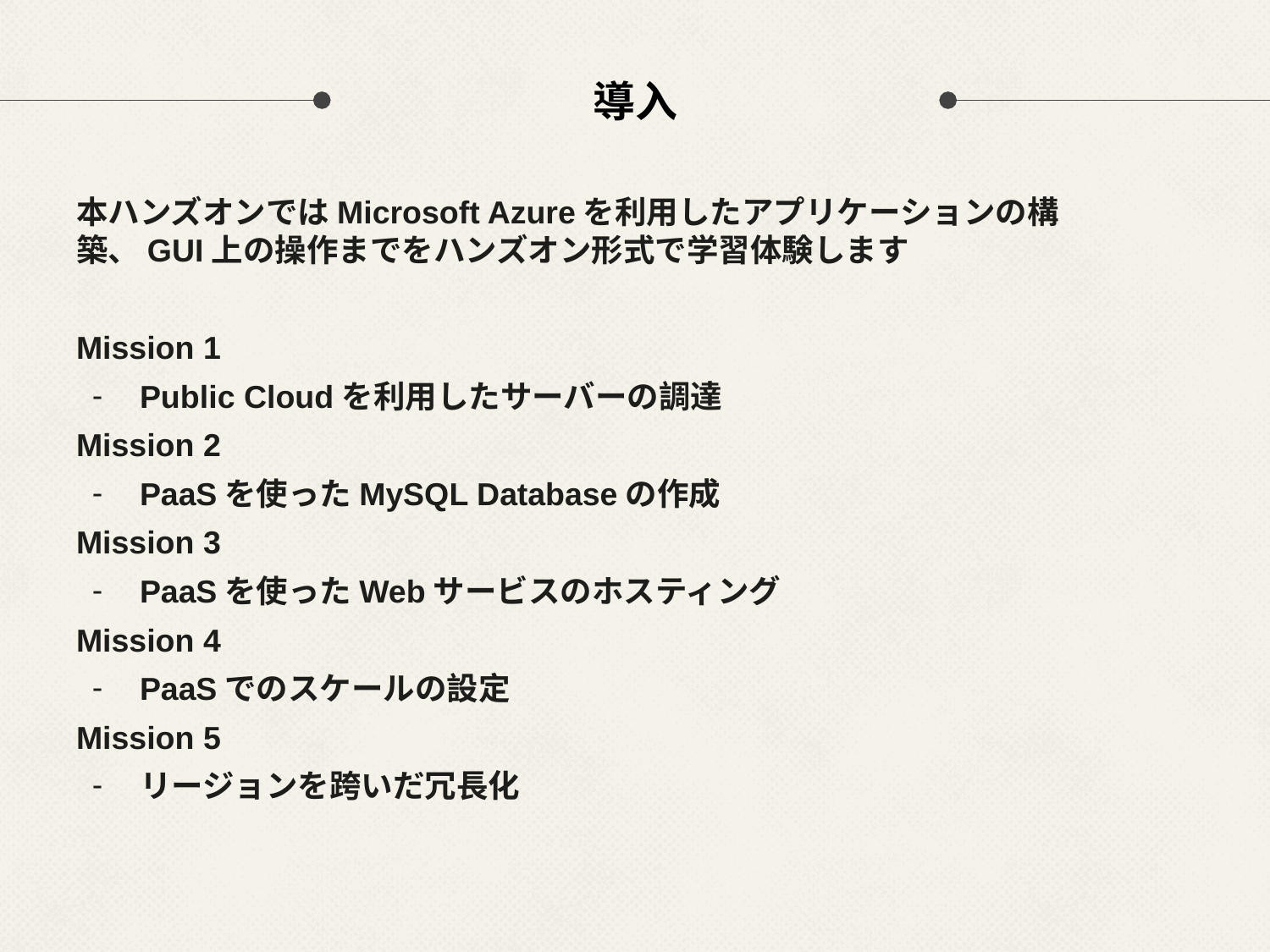

# 導入
本ハンズオンではMicrosoft Azureを利用したアプリケーションの構築、GUI上の操作までをハンズオン形式で学習体験します

Mission 1
Public Cloudを利用したサーバーの調達
Mission 2
PaaSを使ったMySQL Databaseの作成
Mission 3
PaaSを使ったWebサービスのホスティング
Mission 4
PaaSでのスケールの設定
Mission 5
リージョンを跨いだ冗長化